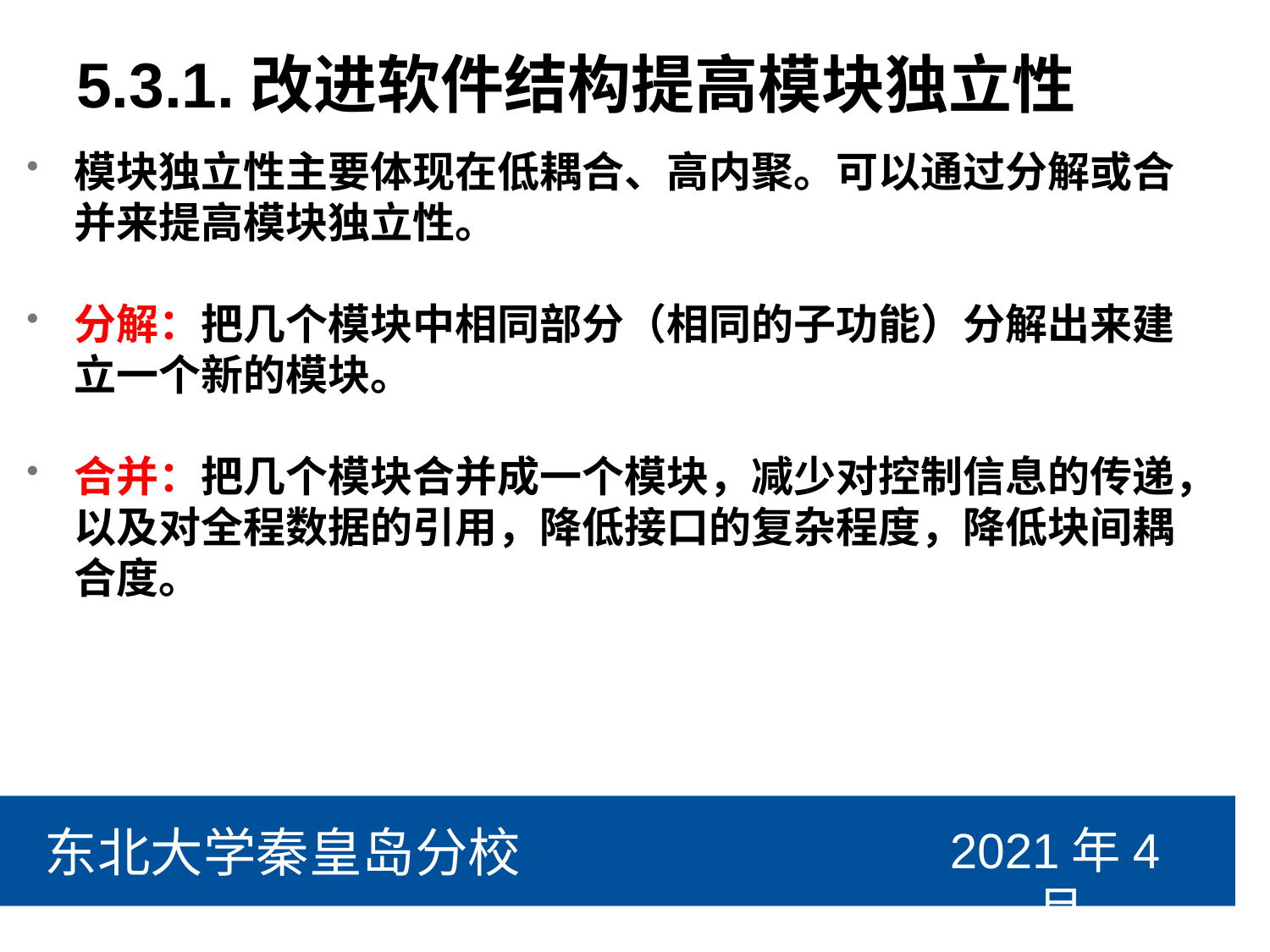

# 5.3.1.改进软件结构提高模块独立性
模块独立性主要体现在低耦合、高内聚。可以通过分解或合并来提高模块独立性。

分解：把几个模块中相同部分（相同的子功能）分解出来建立一个新的模块。

合并：把几个模块合并成一个模块，减少对控制信息的传递，以及对全程数据的引用，降低接口的复杂程度，降低块间耦合度。